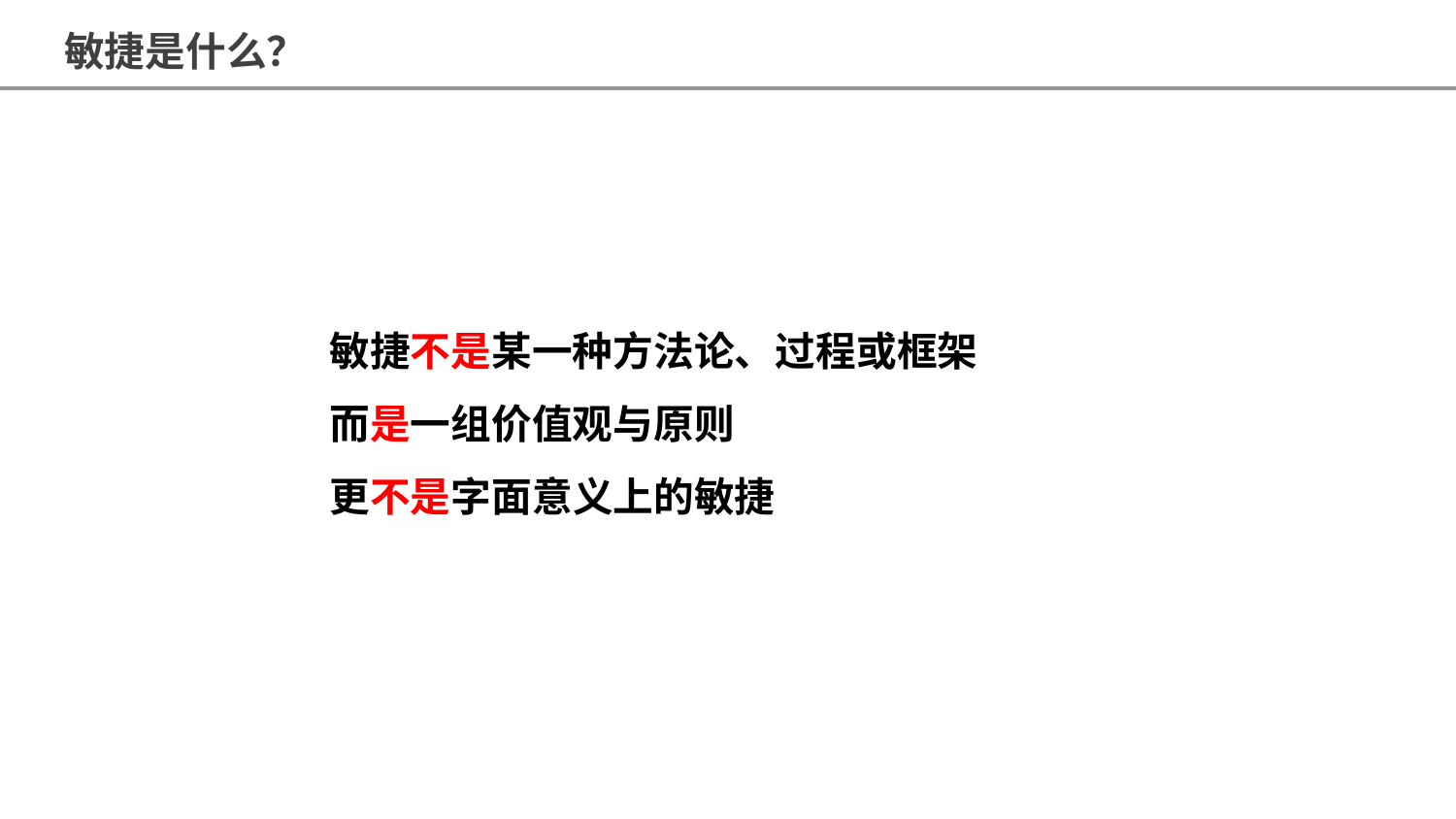

敏捷是什么？
敏捷不是某一种方法论、过程或框架
而是一组价值观与原则
更不是字面意义上的敏捷